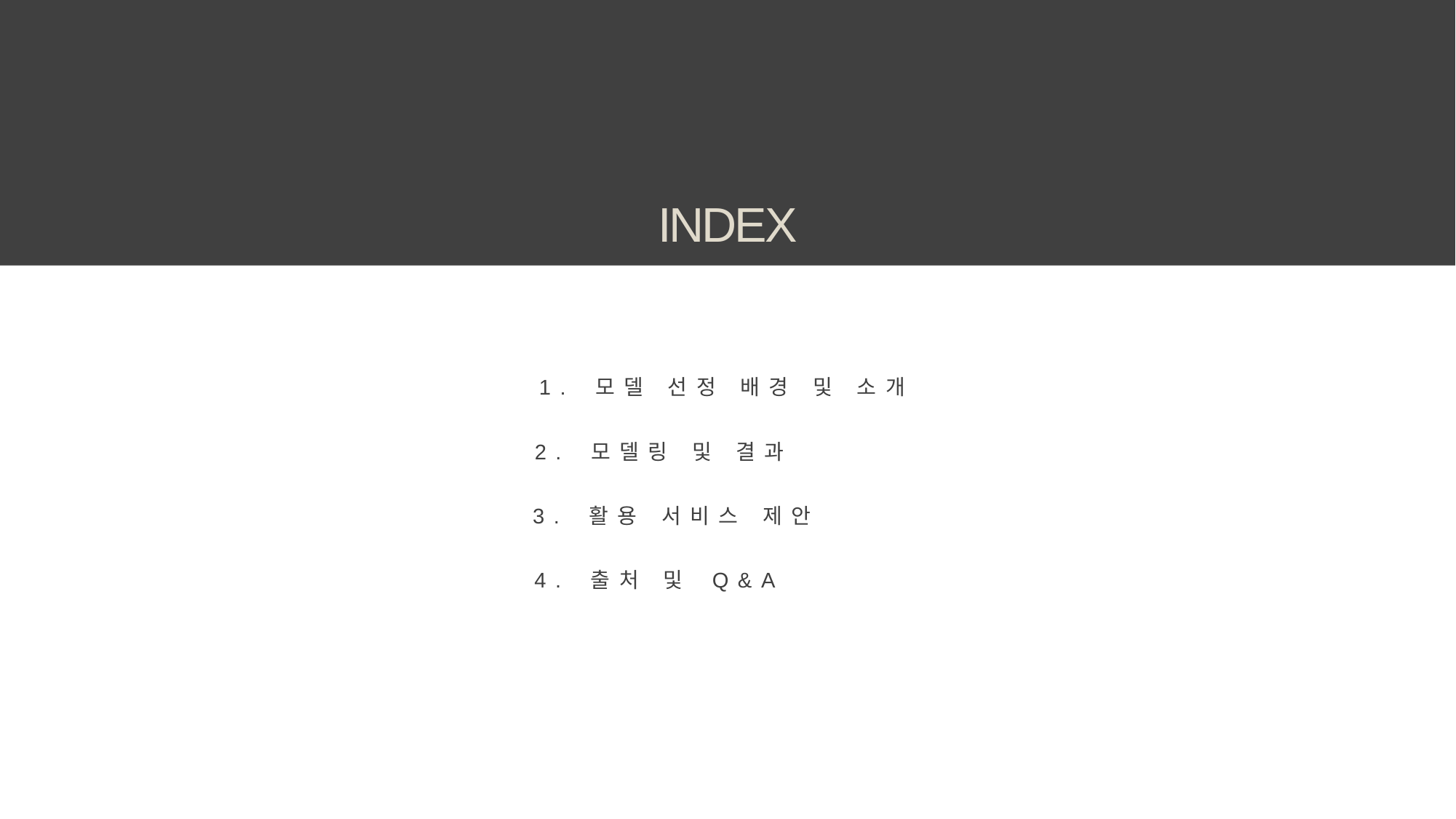

INDEX
1. 모델 선정 배경 및 소개
2. 모델링 및 결과
3. 활용 서비스 제안
4. 출처 및 Q&A